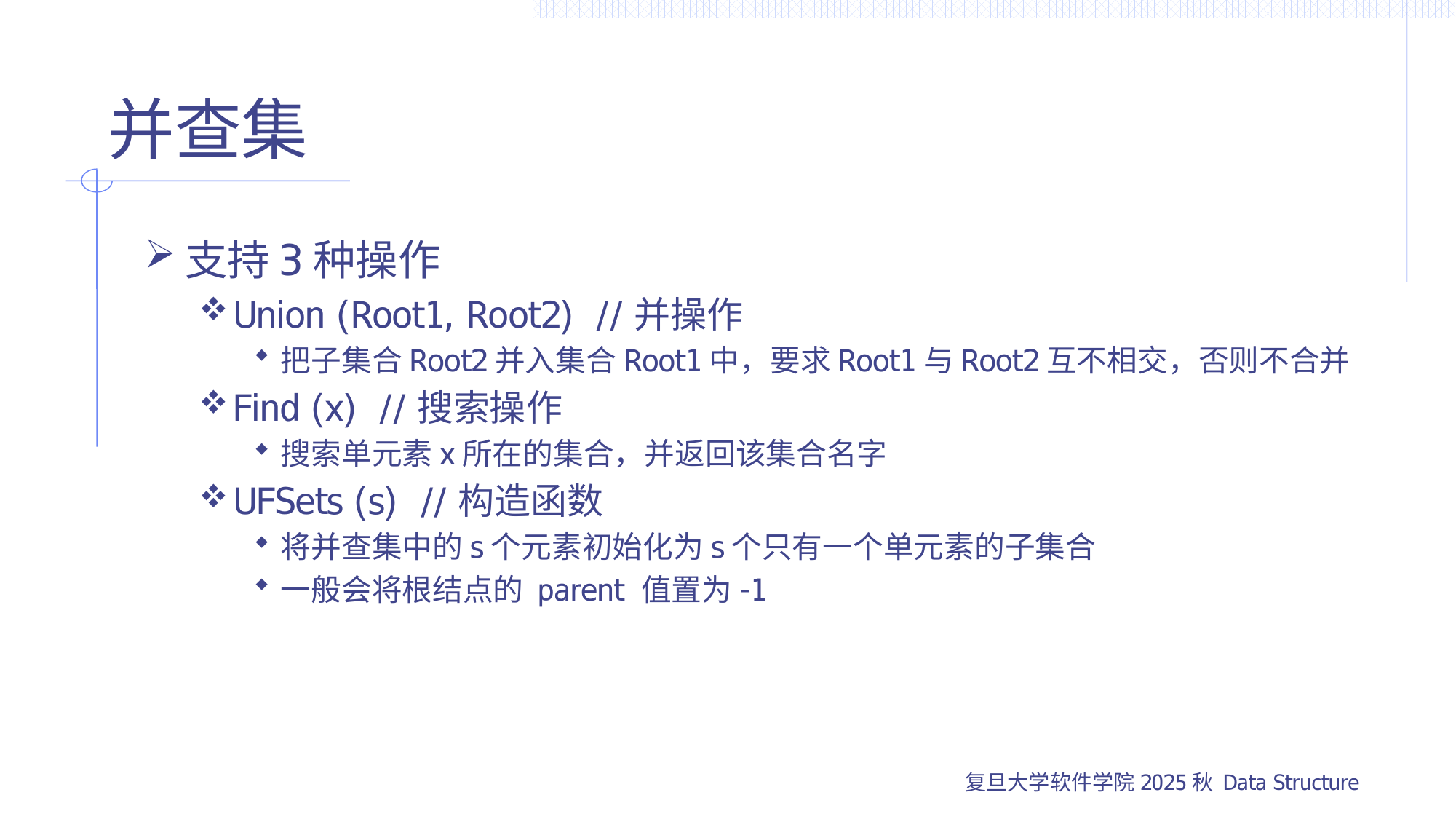

# 并查集
支持3种操作
Union (Root1, Root2)  //并操作
把子集合Root2并入集合Root1中，要求Root1与Root2互不相交，否则不合并
Find (x)  //搜索操作
搜索单元素x所在的集合，并返回该集合名字
UFSets (s)  //构造函数
将并查集中的s个元素初始化为s个只有一个单元素的子集合
一般会将根结点的 parent 值置为-1